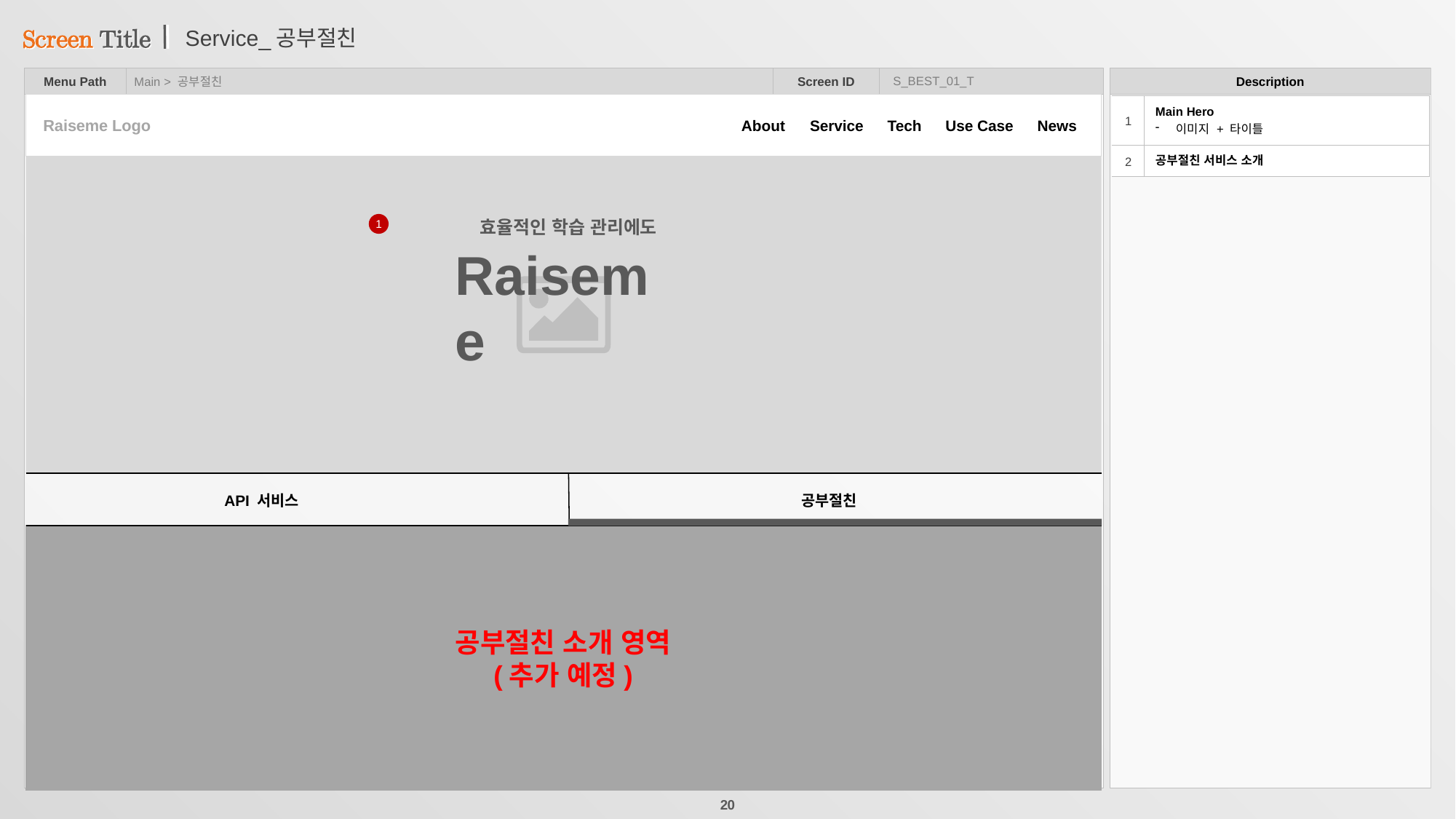

# Service_공부절친
S_BEST_01_T
Main > 공부절친

| 1 | Main Hero 이미지 + 타이틀 |
| --- | --- |
| 2 | 공부절친 서비스 소개 |
About
Service
Tech
Use Case
News
Raiseme Logo

효율적인 학습 관리에도
1
Raiseme

API 서비스
공부절친

공부절친 소개 영역
(추가 예정)